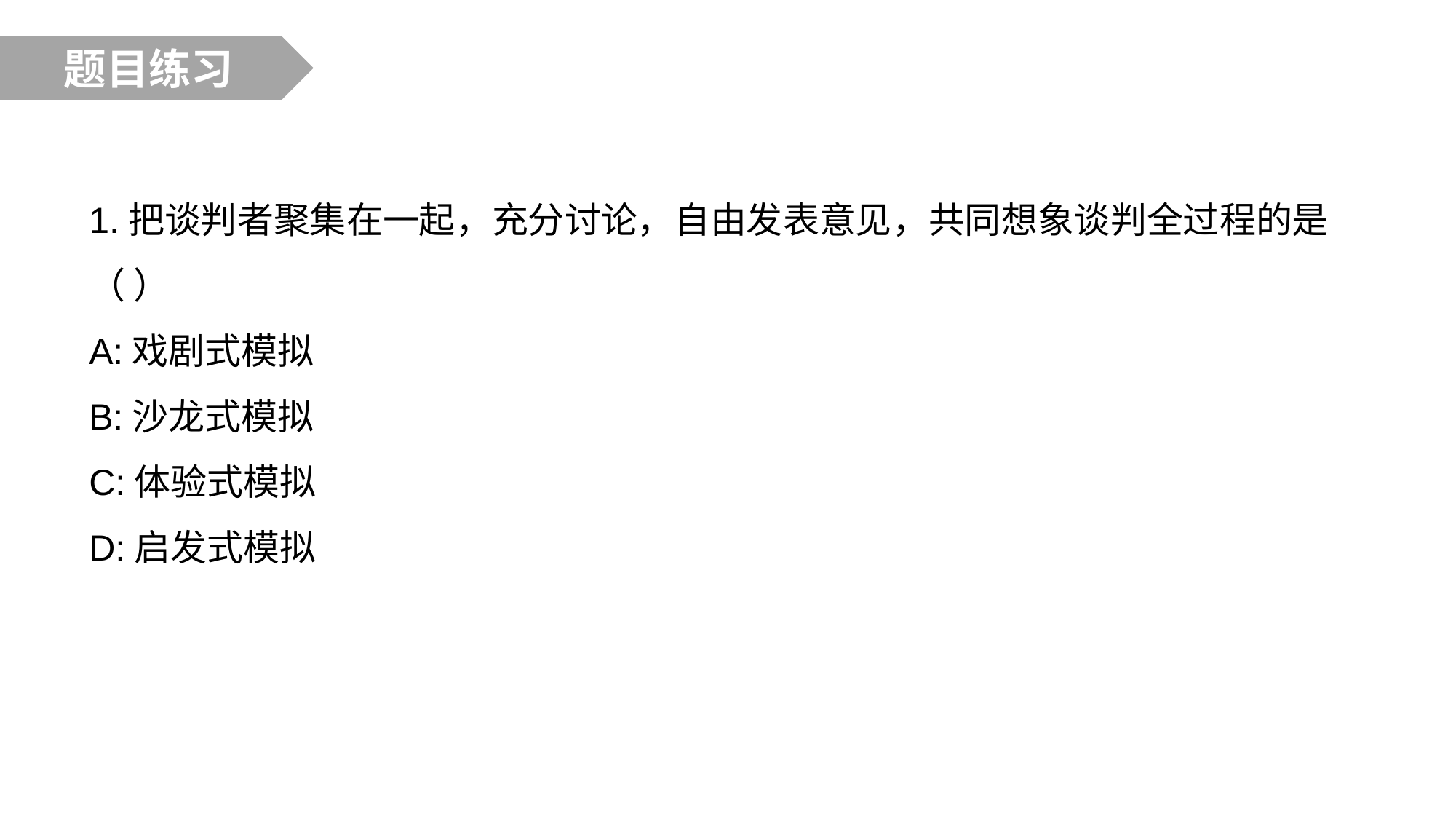

题目练习
1.把谈判者聚集在一起，充分讨论，自由发表意见，共同想象谈判全过程的是（ ）
A:戏剧式模拟
B:沙龙式模拟
C:体验式模拟
D:启发式模拟